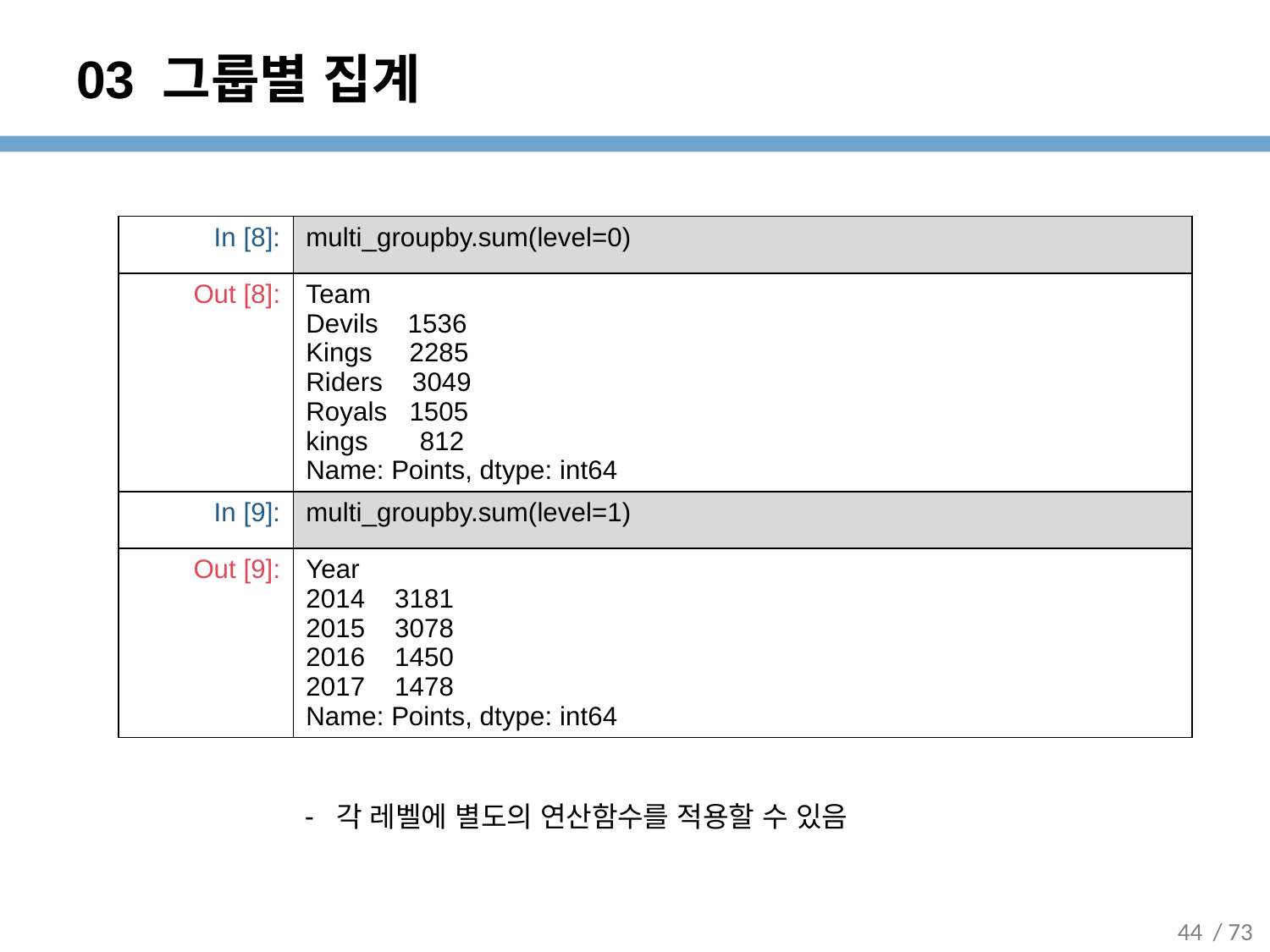

# 03 그룹별 집계
| In [8]: | multi\_groupby.sum(level=0) |
| --- | --- |
| Out [8]: | Team Devils 1536 Kings 2285 Riders 3049 Royals 1505 kings 812 Name: Points, dtype: int64 |
| In [9]: | multi\_groupby.sum(level=1) |
| Out [9]: | Year 2014 3181 2015 3078 2016 1450 2017 1478 Name: Points, dtype: int64 |
각 레벨에 별도의 연산함수를 적용할 수 있음
44
/ 73